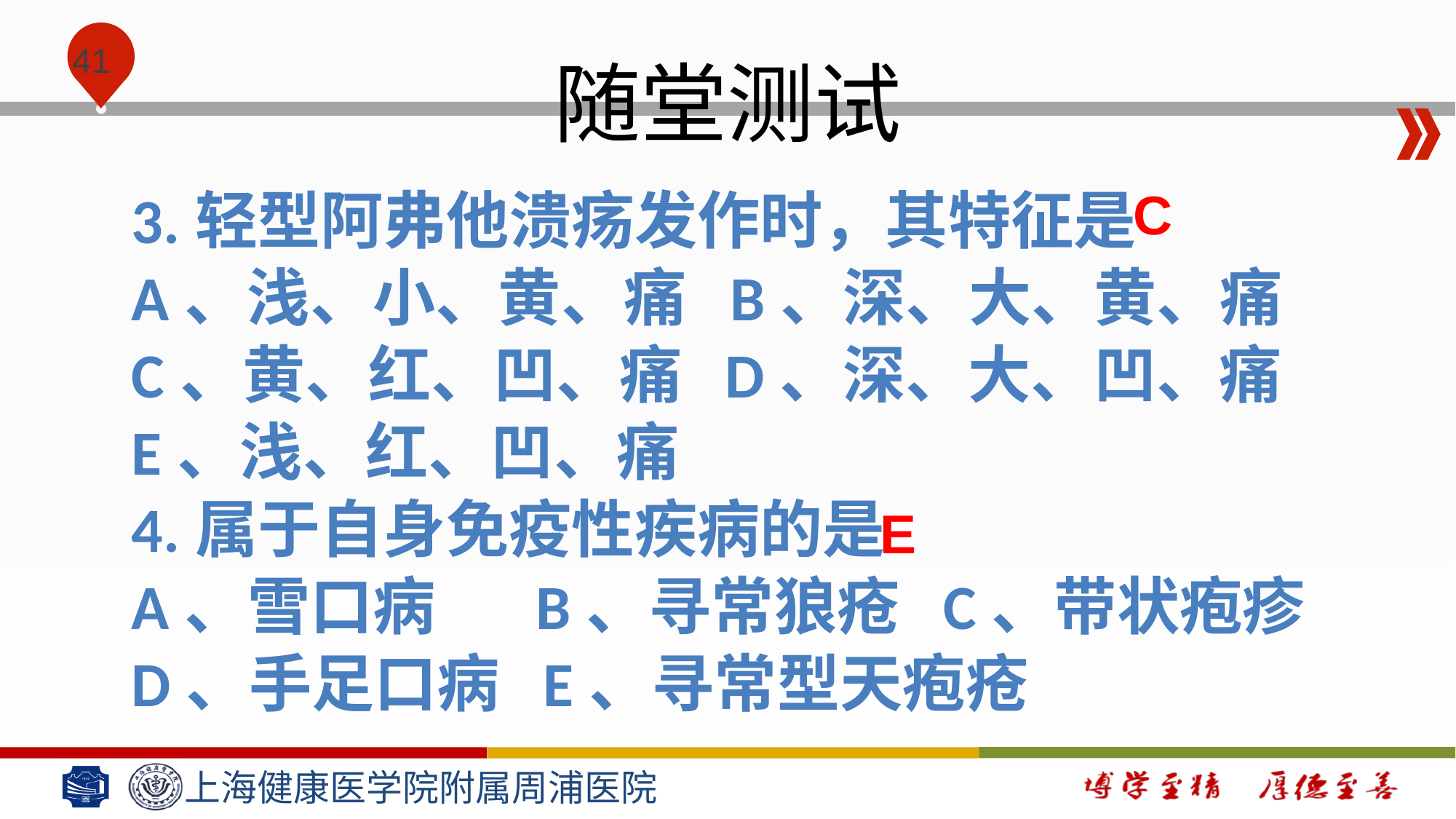

# 随堂测试
C
3.轻型阿弗他溃疡发作时，其特征是
A、浅、小、黄、痛  B、深、大、黄、痛
C、黄、红、凹、痛  D、深、大、凹、痛
E、浅、红、凹、痛
4.属于自身免疫性疾病的是
A、雪口病      B、寻常狼疮  C、带状疱疹
D、手足口病  E、寻常型天疱疮
E